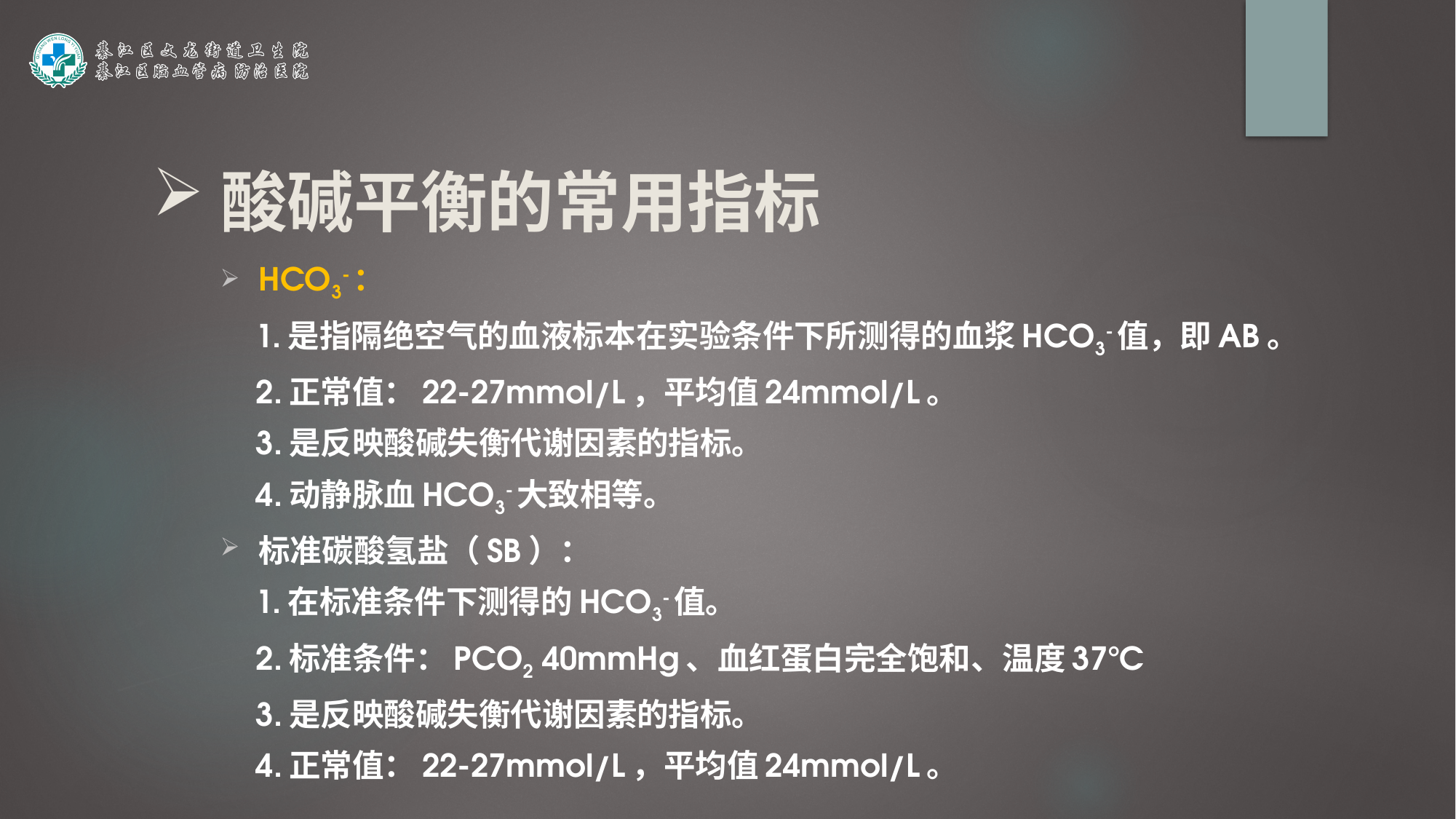

酸碱平衡的常用指标
HCO3-：
    1.是指隔绝空气的血液标本在实验条件下所测得的血浆HCO3-值，即AB。
    2.正常值：22-27mmol/L，平均值24mmol/L。
    3.是反映酸碱失衡代谢因素的指标。
    4.动静脉血HCO3-大致相等。
标准碳酸氢盐（SB）：
    1.在标准条件下测得的HCO3-值。
    2.标准条件：PCO2 40mmHg、血红蛋白完全饱和、温度37℃
    3.是反映酸碱失衡代谢因素的指标。
    4.正常值：22-27mmol/L，平均值24mmol/L。